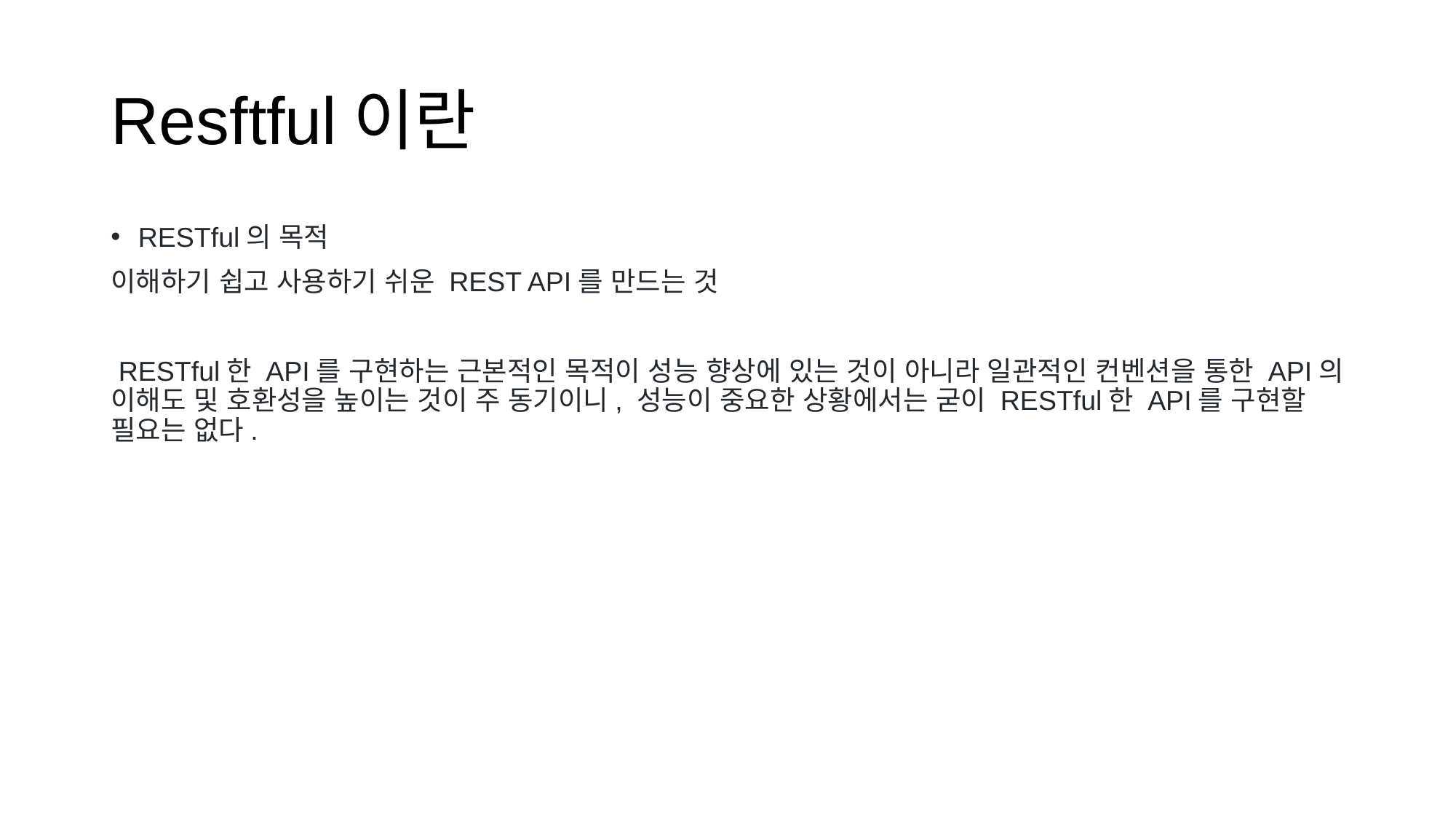

# Resftful이란
RESTful의 목적
이해하기 쉽고 사용하기 쉬운 REST API를 만드는 것

 RESTful한 API를 구현하는 근본적인 목적이 성능 향상에 있는 것이 아니라 일관적인 컨벤션을 통한 API의 이해도 및 호환성을 높이는 것이 주 동기이니, 성능이 중요한 상황에서는 굳이 RESTful한 API를 구현할 필요는 없다.